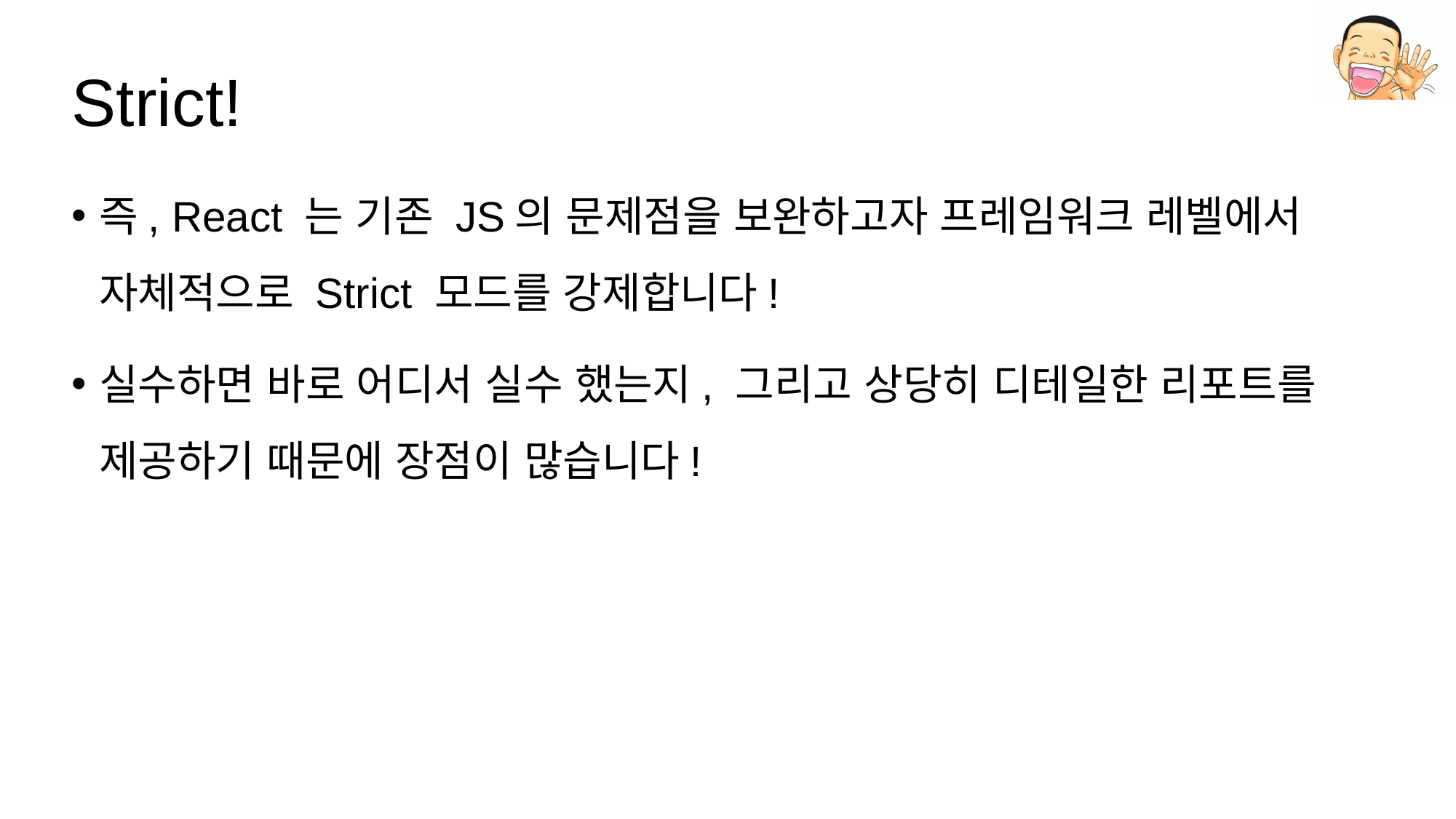

# Strict!
즉, React 는 기존 JS의 문제점을 보완하고자 프레임워크 레벨에서 자체적으로 Strict 모드를 강제합니다!
실수하면 바로 어디서 실수 했는지, 그리고 상당히 디테일한 리포트를 제공하기 때문에 장점이 많습니다!